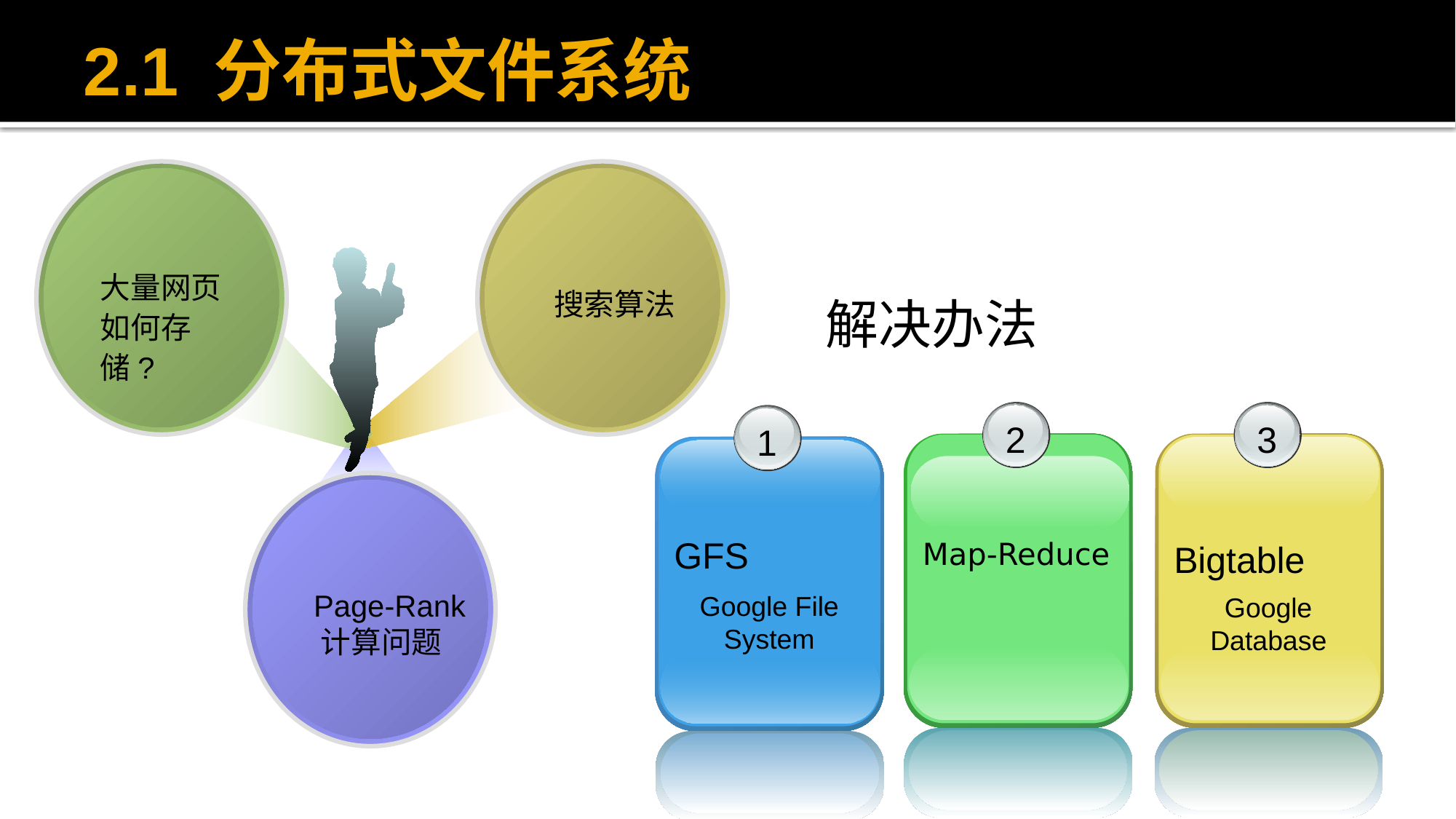

# 2.1 分布式文件系统

大量网页
如何存储?
      搜索算法

    Page-Rank
   计算问题
解决办法

2

Map-Reduce

3

Bigtable

1

GFS

Google File System
Google Database